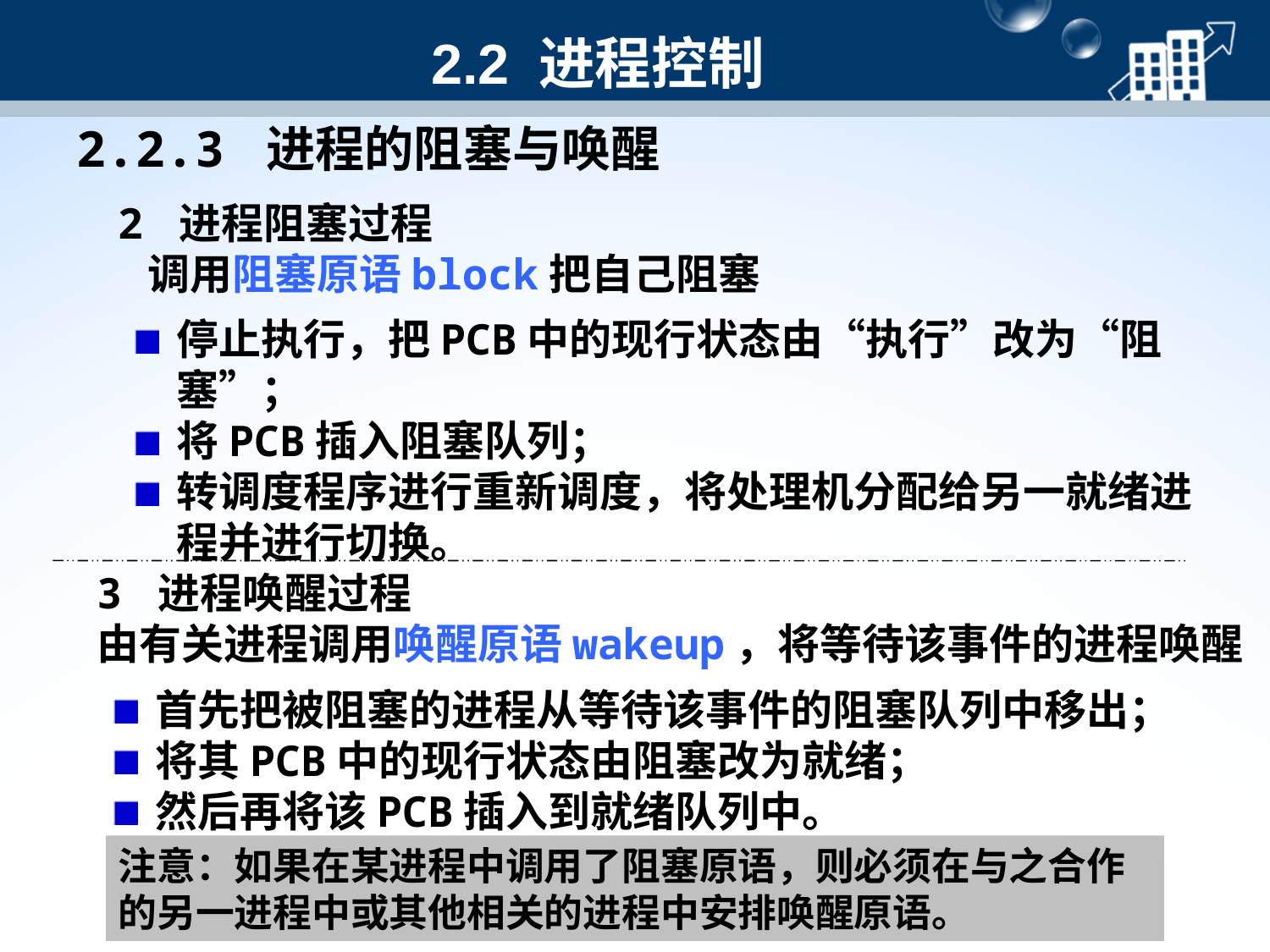

# 2.2 进程控制
2.2.3 进程的阻塞与唤醒
2 进程阻塞过程
  调用阻塞原语block把自己阻塞
停止执行，把PCB中的现行状态由“执行”改为“阻塞”；
将PCB插入阻塞队列；
转调度程序进行重新调度，将处理机分配给另一就绪进程并进行切换。

3 进程唤醒过程
由有关进程调用唤醒原语wakeup，将等待该事件的进程唤醒
首先把被阻塞的进程从等待该事件的阻塞队列中移出；
将其PCB中的现行状态由阻塞改为就绪；
然后再将该PCB插入到就绪队列中。
注意：如果在某进程中调用了阻塞原语，则必须在与之合作的另一进程中或其他相关的进程中安排唤醒原语。